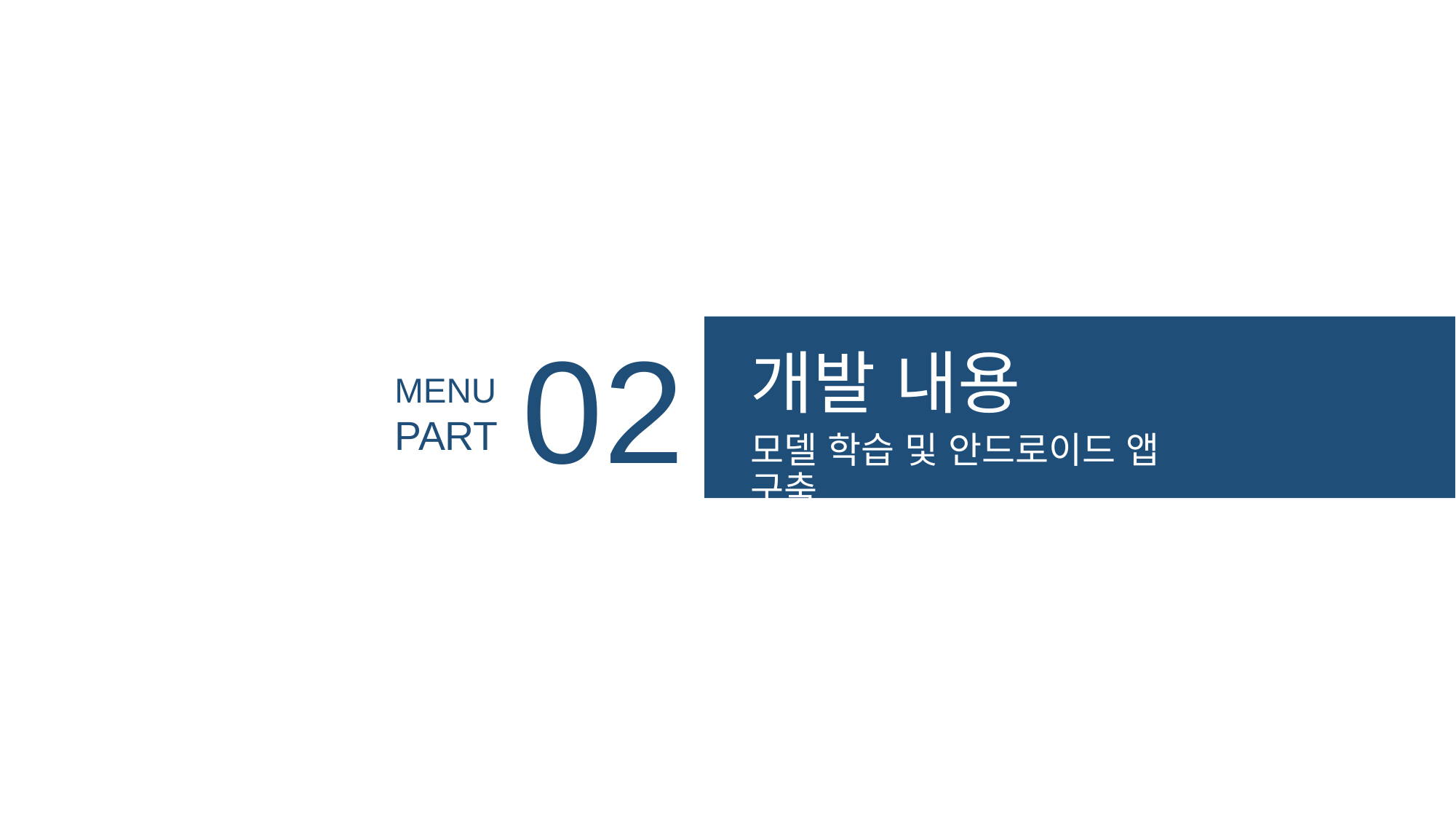

02
개발 내용
MENU
PART
모델 학습 및 안드로이드 앱 구축